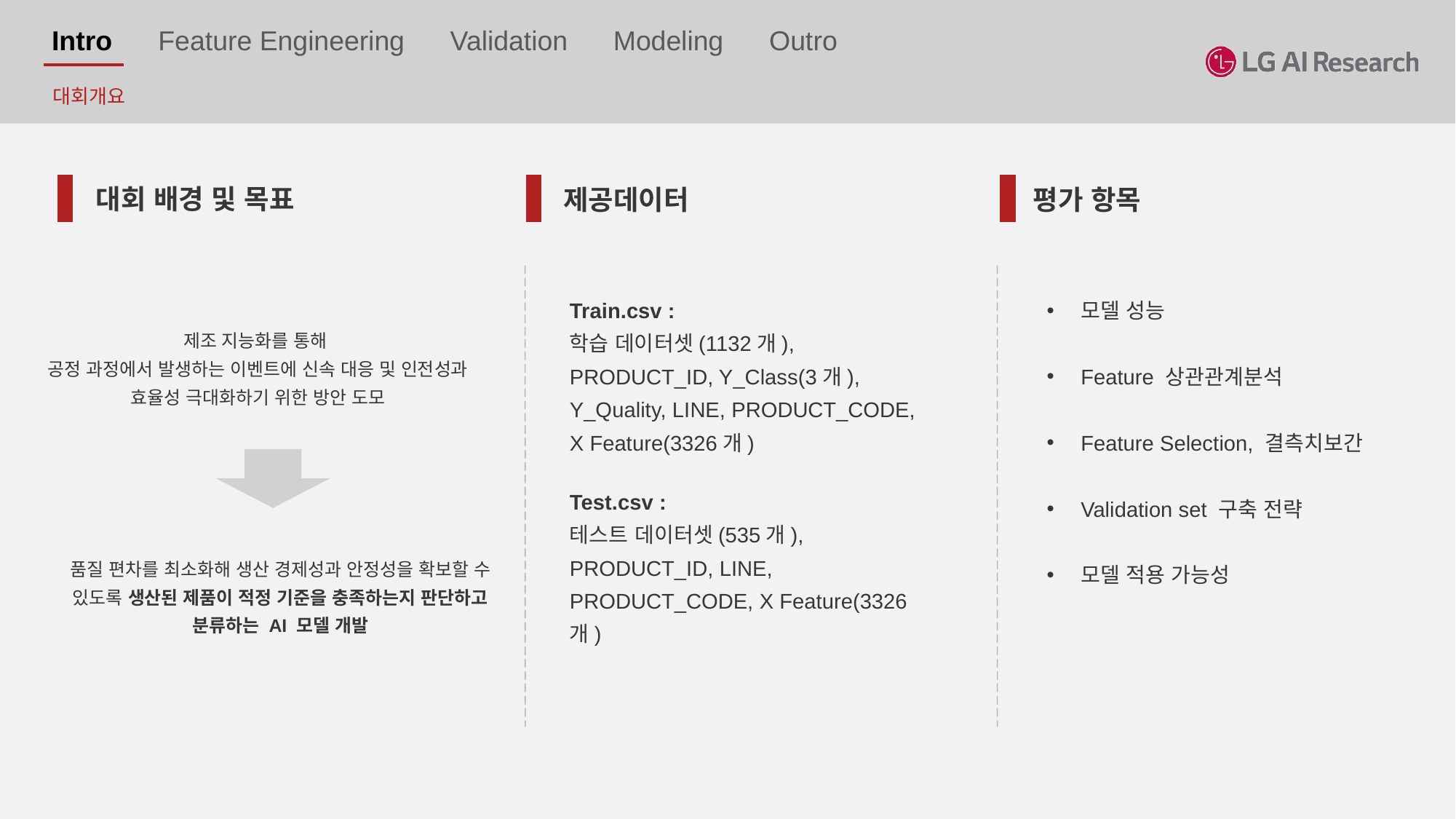

Intro      Feature Engineering      Validation      Modeling      Outro
대회개요

대회 배경 및 목표
제공데이터
평가 항목
Train.csv :
학습 데이터셋(1132개),
PRODUCT_ID, Y_Class(3개),
Y_Quality, LINE, PRODUCT_CODE, X Feature(3326개)

Test.csv :
테스트 데이터셋(535개),
PRODUCT_ID, LINE, PRODUCT_CODE, X Feature(3326개)

모델 성능

Feature 상관관계분석

Feature Selection, 결측치보간

Validation set 구축 전략

모델 적용 가능성
제조 지능화를 통해
공정 과정에서 발생하는 이벤트에 신속 대응 및 인전성과 효율성 극대화하기 위한 방안 도모

품질 편차를 최소화해 생산 경제성과 안정성을 확보할 수 있도록 생산된 제품이 적정 기준을 충족하는지 판단하고 분류하는 AI 모델 개발